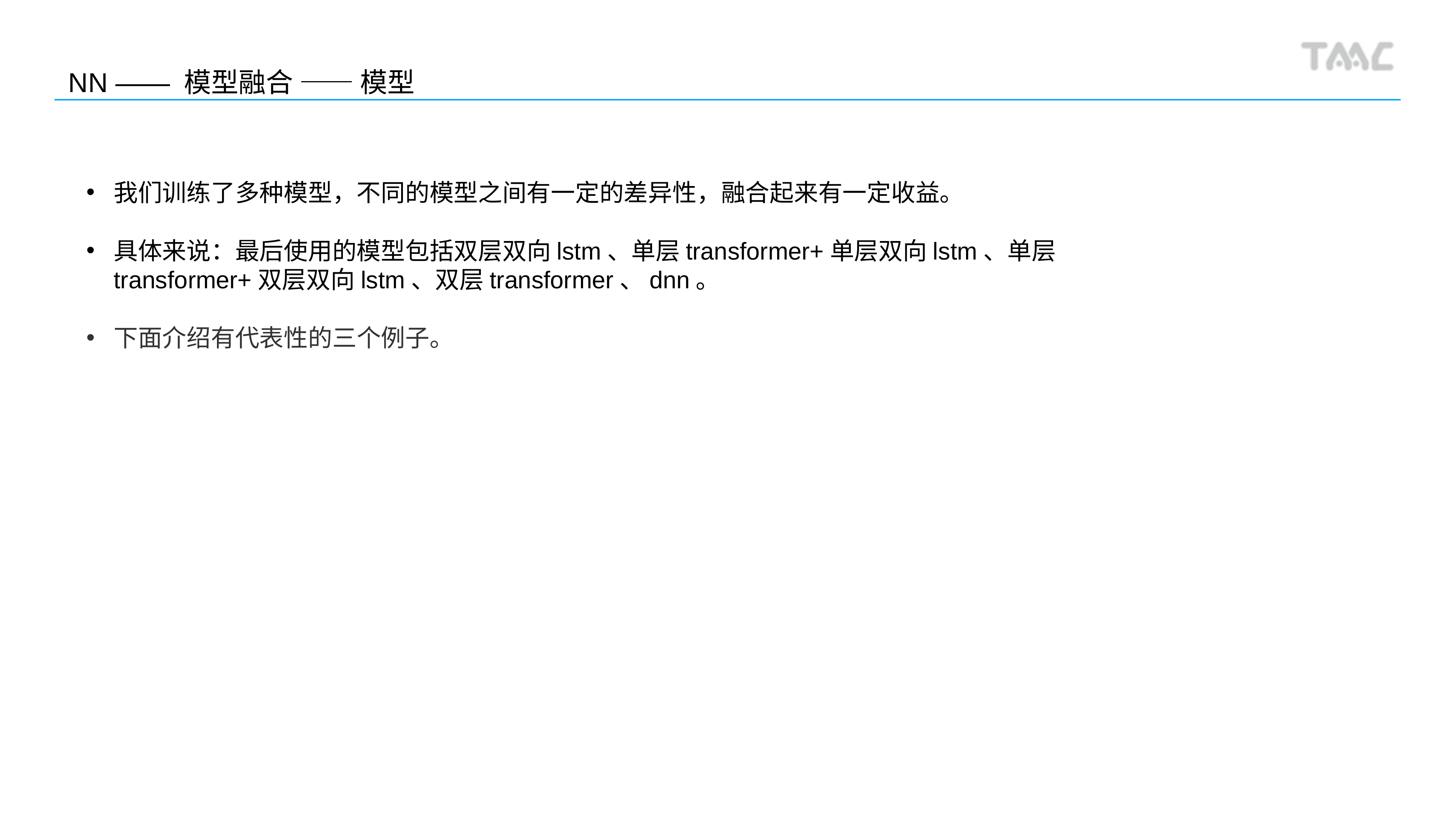

NN —— 模型融合 —— 模型
我们训练了多种模型，不同的模型之间有一定的差异性，融合起来有一定收益。

具体来说：最后使用的模型包括双层双向lstm、单层transformer+单层双向lstm、单层transformer+双层双向lstm、双层transformer、dnn。

下面介绍有代表性的三个例子。